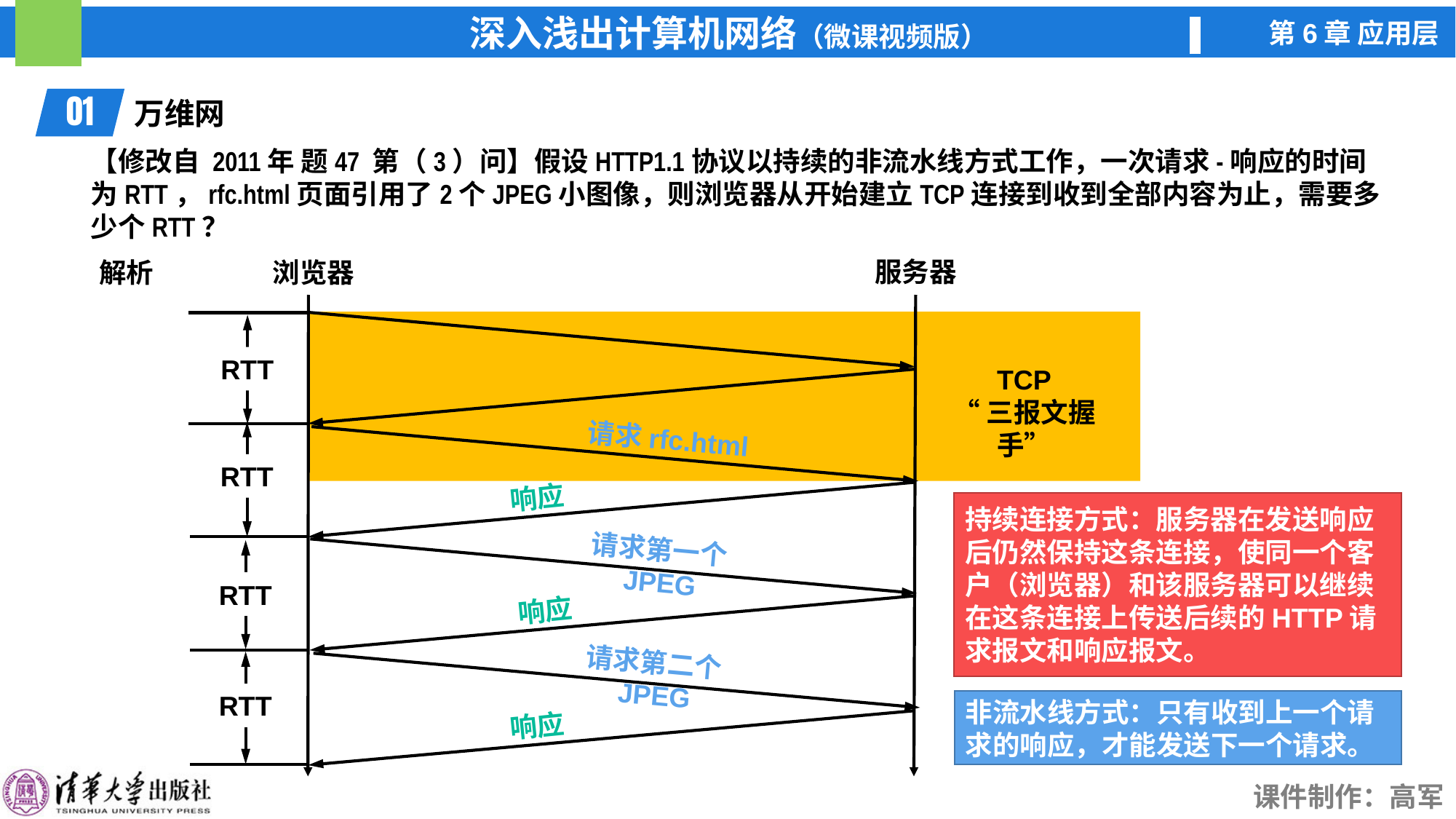

01
万维网
【修改自 2011年 题47 第（3）问】假设HTTP1.1协议以持续的非流水线方式工作，一次请求-响应的时间为RTT，rfc.html页面引用了2个JPEG小图像，则浏览器从开始建立TCP连接到收到全部内容为止，需要多少个RTT？
服务器
浏览器
解析

TCP
“三报文握手”
RTT
RTT
RTT
RTT
请求rfc.html
响应
持续连接方式：服务器在发送响应后仍然保持这条连接，使同一个客户（浏览器）和该服务器可以继续在这条连接上传送后续的HTTP请求报文和响应报文。
请求第一个JPEG
响应
请求第二个JPEG
非流水线方式：只有收到上一个请求的响应，才能发送下一个请求。
响应